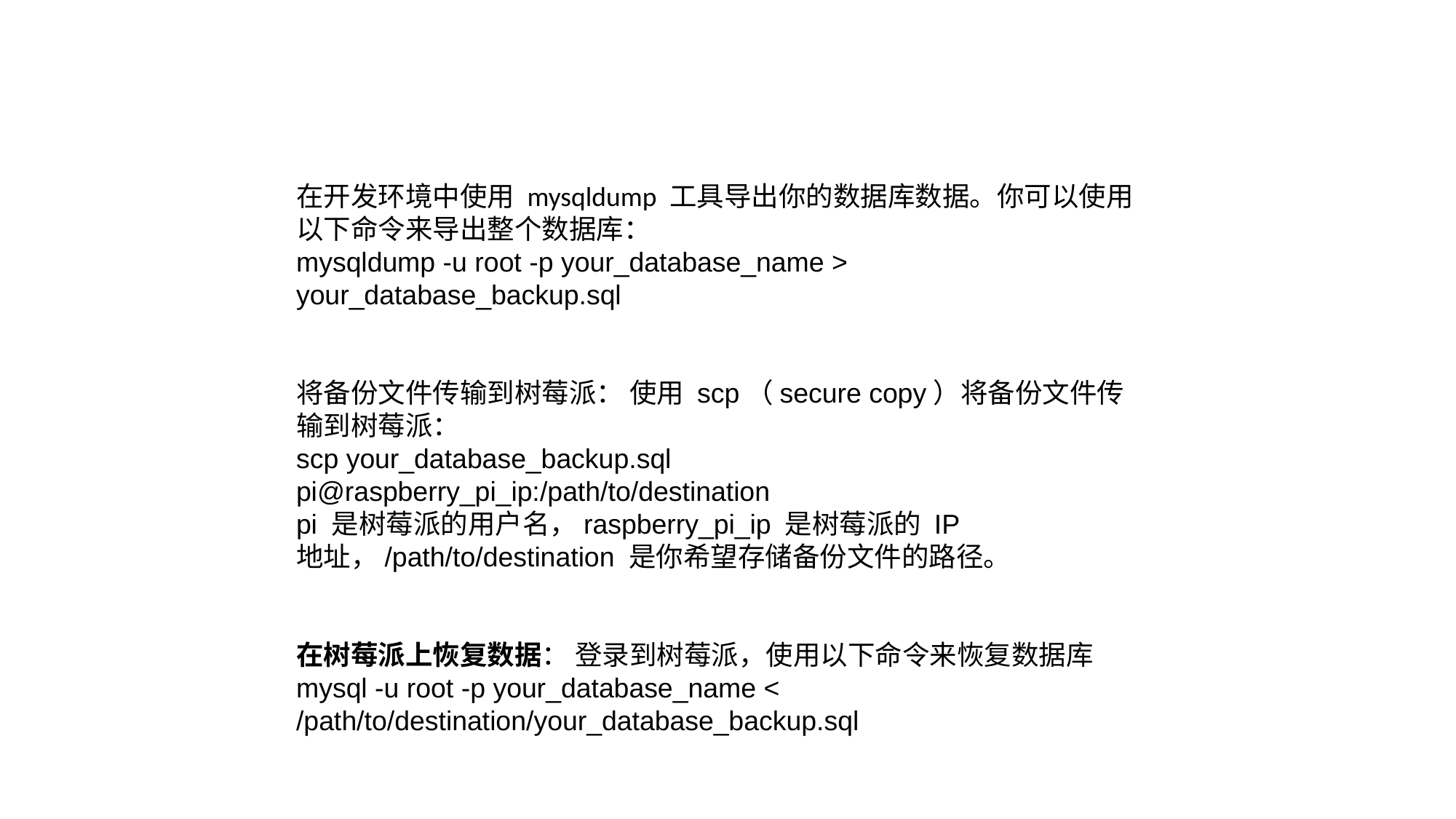

在开发环境中使用 mysqldump 工具导出你的数据库数据。你可以使用以下命令来导出整个数据库：
mysqldump -u root -p your_database_name > your_database_backup.sql

将备份文件传输到树莓派： 使用 scp（secure copy）将备份文件传输到树莓派：
scp your_database_backup.sql pi@raspberry_pi_ip:/path/to/destination
pi 是树莓派的用户名，raspberry_pi_ip 是树莓派的 IP 地址，/path/to/destination 是你希望存储备份文件的路径。

在树莓派上恢复数据： 登录到树莓派，使用以下命令来恢复数据库
mysql -u root -p your_database_name < /path/to/destination/your_database_backup.sql